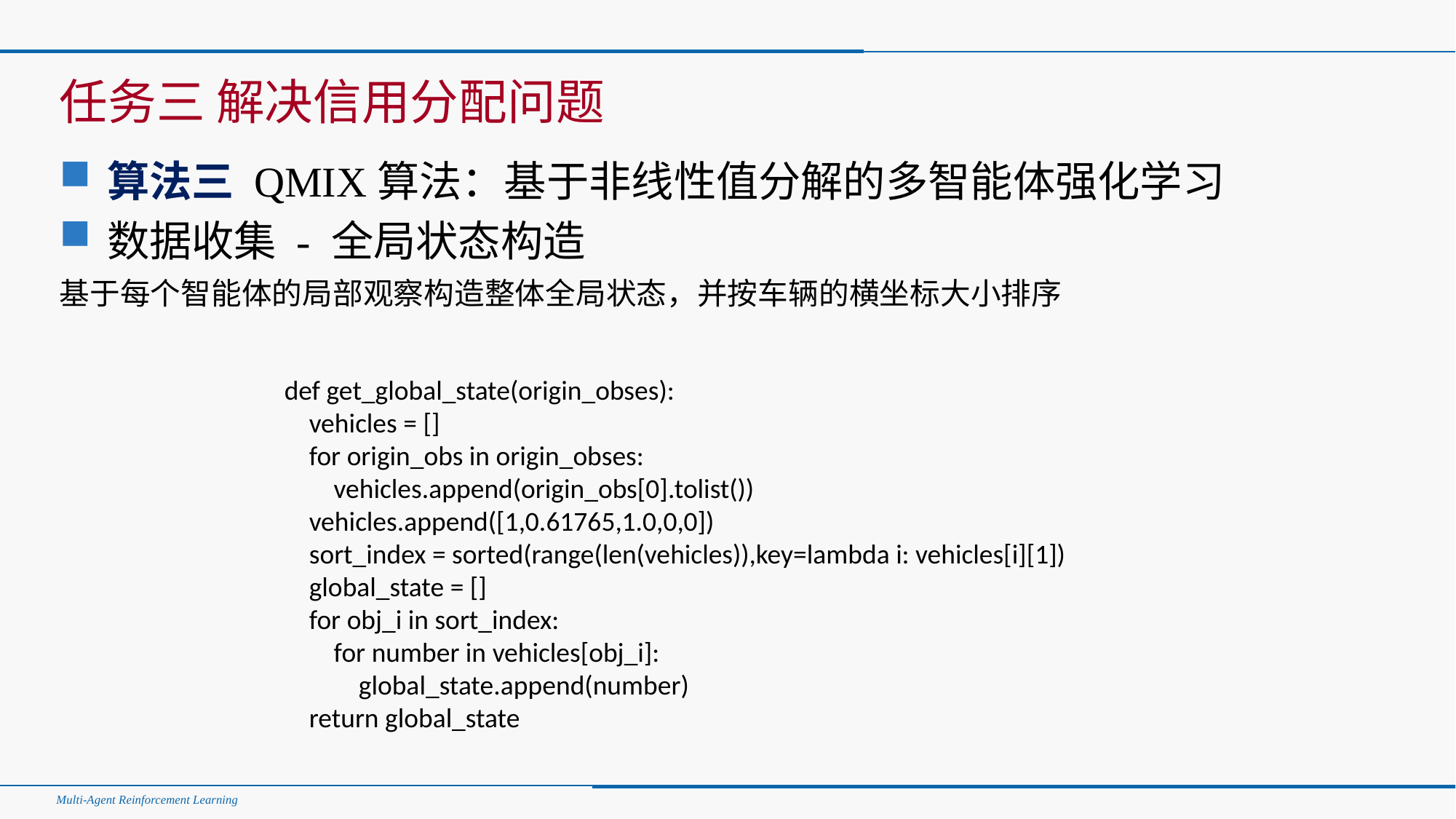

#
任务三 解决信用分配问题
算法三 QMIX算法：基于非线性值分解的多智能体强化学习
数据收集 - 全局状态构造
基于每个智能体的局部观察构造整体全局状态，并按车辆的横坐标大小排序
def get_global_state(origin_obses):
    vehicles = []
    for origin_obs in origin_obses:
        vehicles.append(origin_obs[0].tolist())
    vehicles.append([1,0.61765,1.0,0,0])
    sort_index = sorted(range(len(vehicles)),key=lambda i: vehicles[i][1])
    global_state = []
    for obj_i in sort_index:
        for number in vehicles[obj_i]:
            global_state.append(number)
    return global_state
65